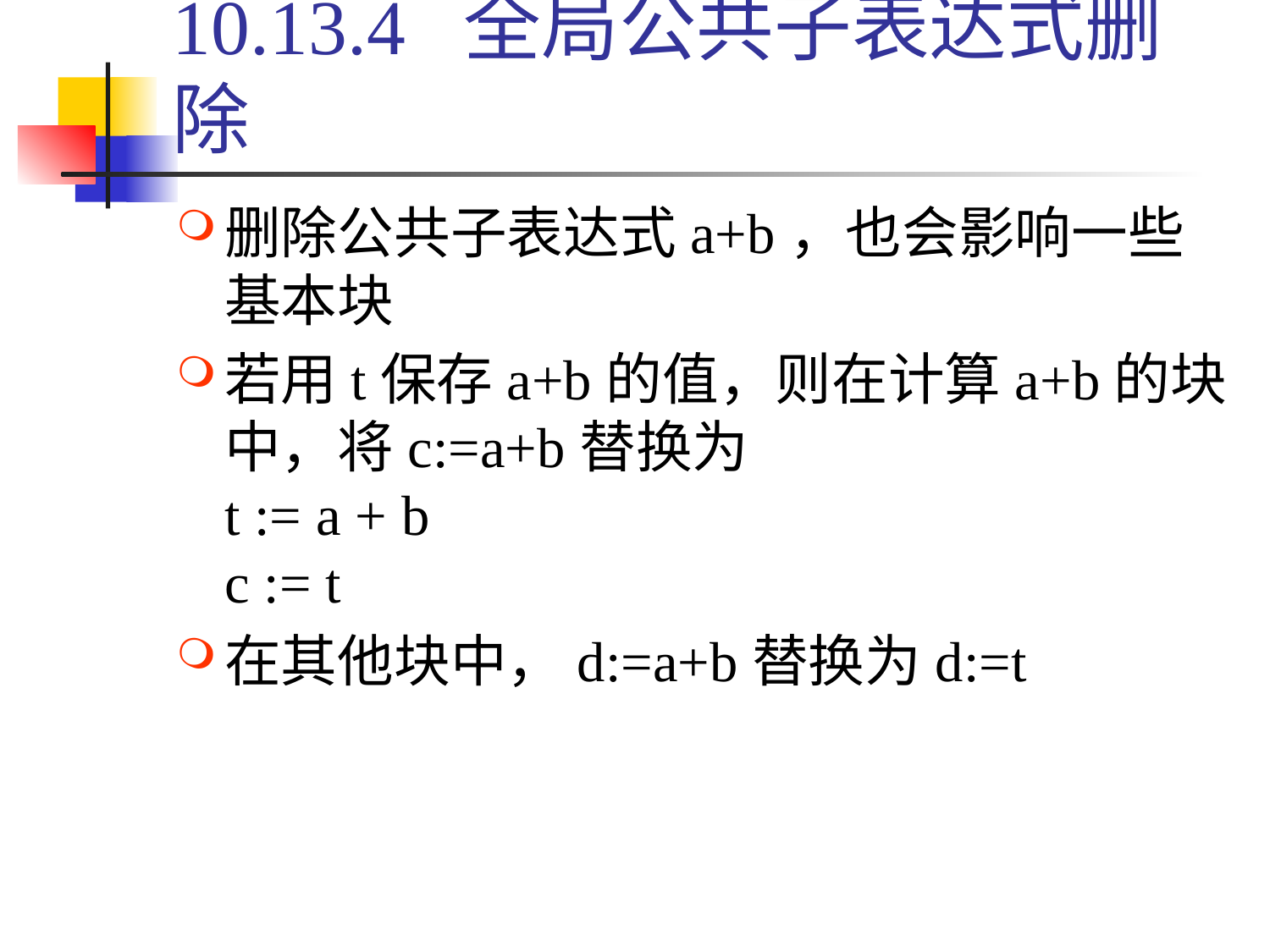

# 10.13.4  全局公共子表达式删除
删除公共子表达式a+b，也会影响一些基本块
若用t保存a+b的值，则在计算a+b的块中，将c:=a+b替换为
t := a + b
c := t
在其他块中，d:=a+b替换为d:=t